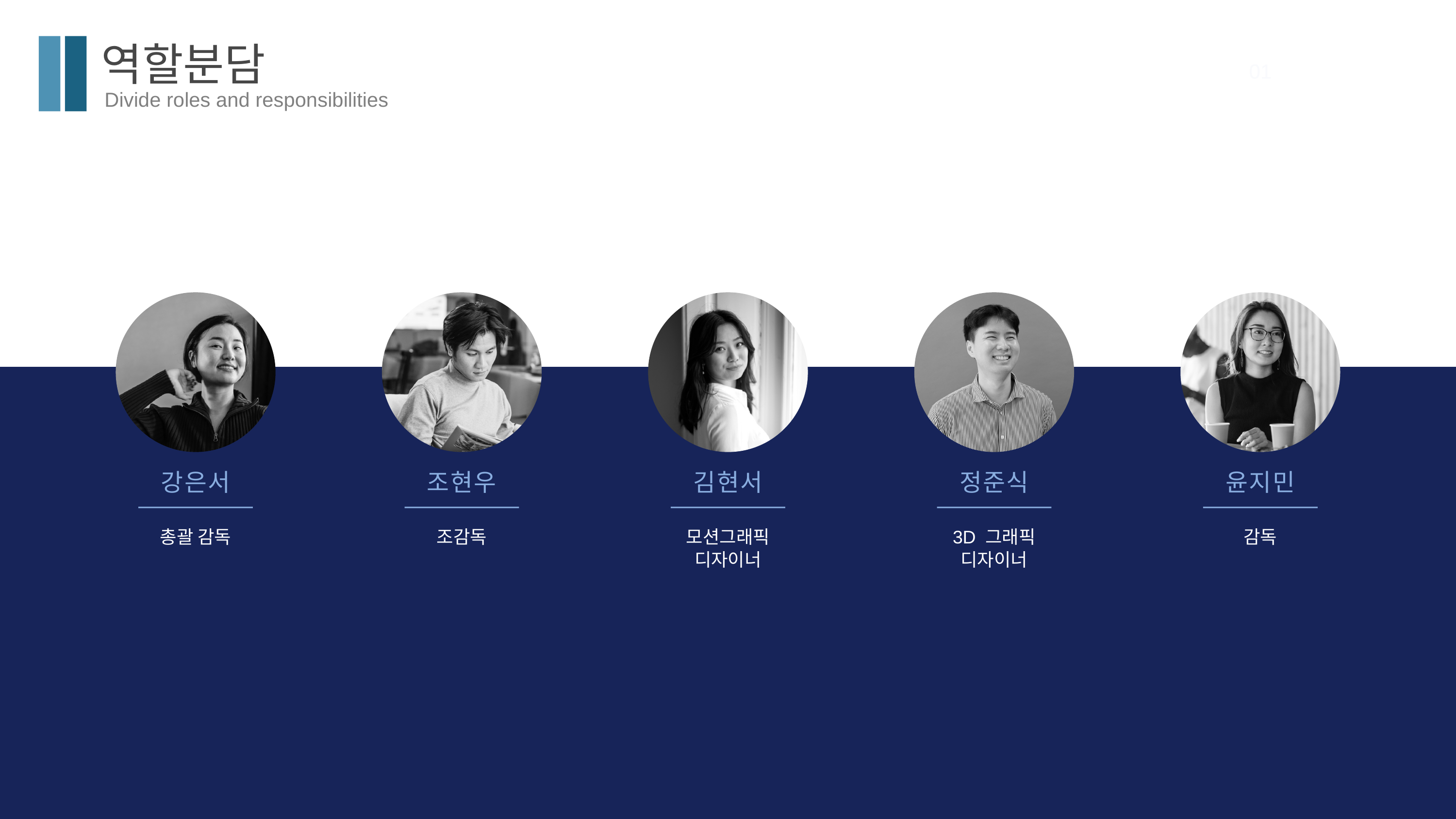

역할분담

01
Divide roles and responsibilities

강은서
조현우
김현서
정준식
윤지민

총괄 감독
조감독
모션그래픽
디자이너
3D 그래픽
디자이너
감독